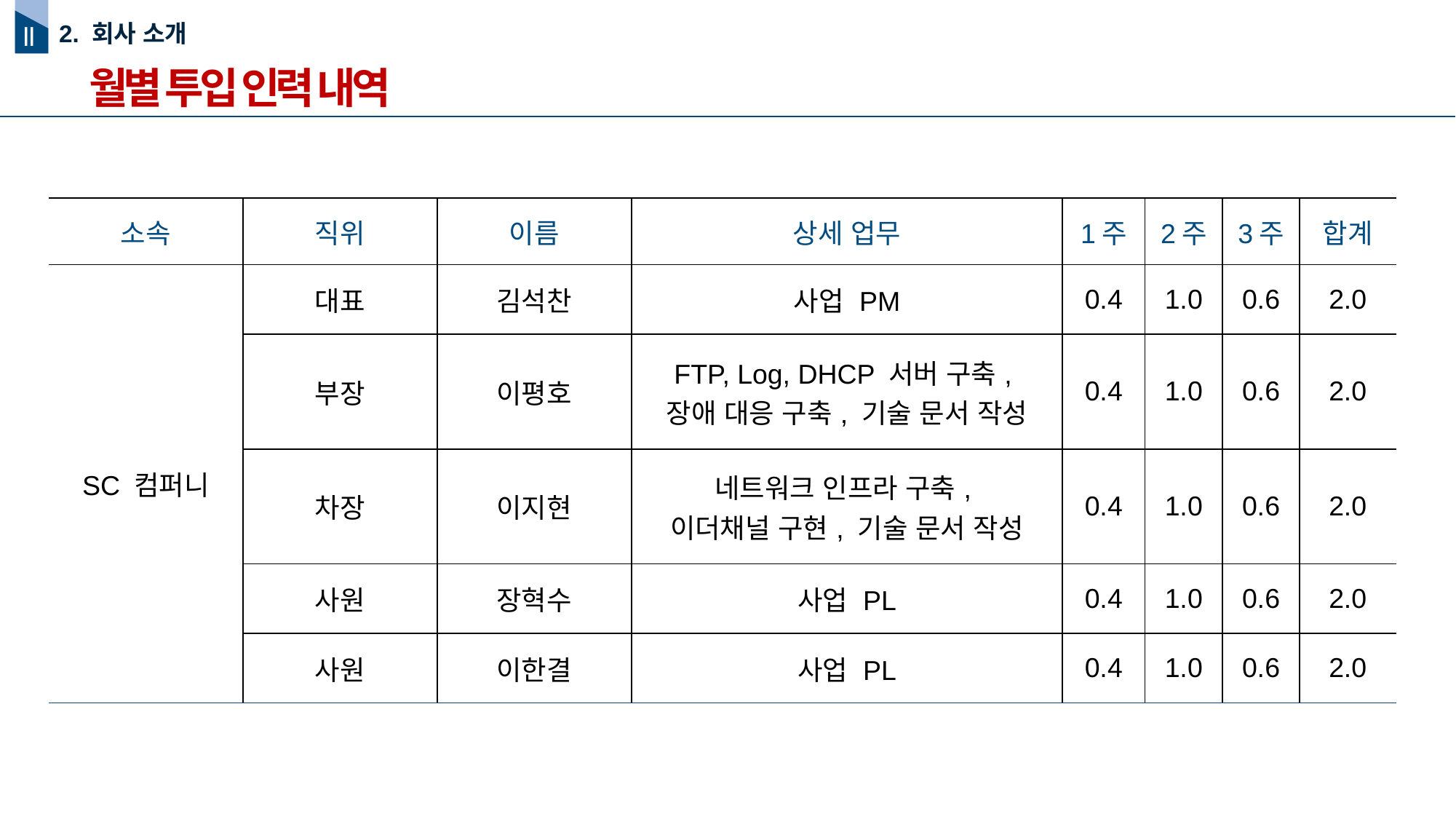

2. 회사 소개
II

II

월별 투입 인력 내역
| 소속 | 직위 | 이름 | 상세 업무 | 1주 | 2주 | 3주 | 합계 |
| --- | --- | --- | --- | --- | --- | --- | --- |
| SC 컴퍼니 | 대표 | 김석찬 | 사업 PM | 0.4 | 1.0 | 0.6 | 2.0 |
| 서버 엔지니어 | 부장 | 이평호 | FTP, Log, DHCP 서버 구축, 장애 대응 구축, 기술 문서 작성 | 0.4 | 1.0 | 0.6 | 2.0 |
| 인프라 엔지니어 | 차장 | 이지현 | 네트워크 인프라 구축, 이더채널 구현, 기술 문서 작성 | 0.4 | 1.0 | 0.6 | 2.0 |
| PL | 사원 | 장혁수 | 사업 PL | 0.4 | 1.0 | 0.6 | 2.0 |
| PL | 사원 | 이한결 | 사업 PL | 0.4 | 1.0 | 0.6 | 2.0 |